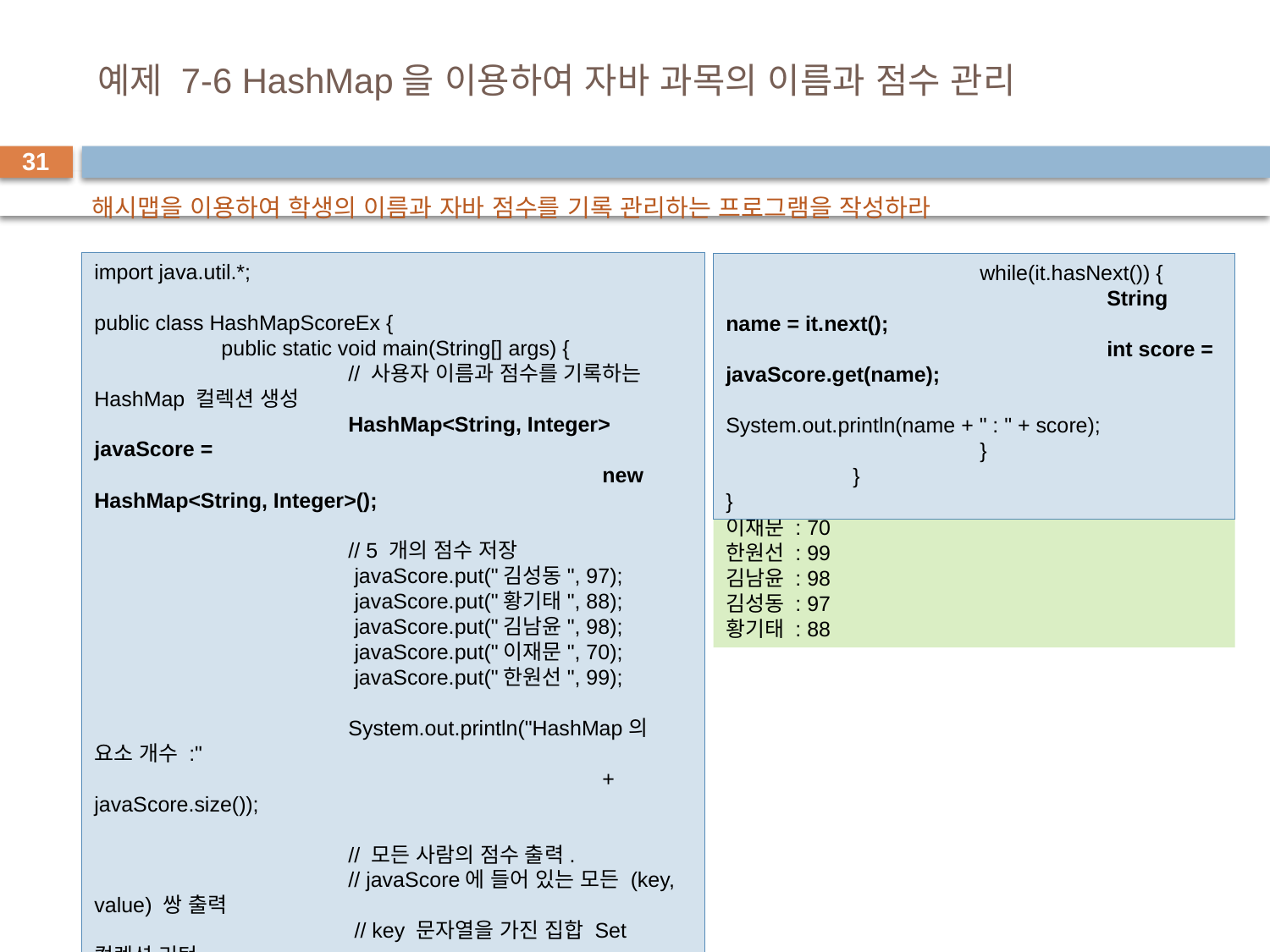

# 예제 7-6 HashMap을 이용하여 자바 과목의 이름과 점수 관리
31
해시맵을 이용하여 학생의 이름과 자바 점수를 기록 관리하는 프로그램을 작성하라
import java.util.*;

public class HashMapScoreEx {
	public static void main(String[] args) {
		// 사용자 이름과 점수를 기록하는 HashMap 컬렉션 생성
		HashMap<String, Integer> javaScore =
				new HashMap<String, Integer>();

		// 5 개의 점수 저장
		 javaScore.put("김성동", 97);
		 javaScore.put("황기태", 88);
		 javaScore.put("김남윤", 98);
		 javaScore.put("이재문", 70);
		 javaScore.put("한원선", 99);

		System.out.println("HashMap의 요소 개수 :"
				+ javaScore.size());

		// 모든 사람의 점수 출력.
		// javaScore에 들어 있는 모든 (key, value) 쌍 출력
		 // key 문자열을 가진 집합 Set 컬렉션 리턴
		Set<String> keys = javaScore.keySet();

		// key 문자열을 순서대로 접근할 수 있는 Iterator 리턴
		Iterator<String> it = keys.iterator();
		while(it.hasNext()) {
			String name = it.next();
			int score = javaScore.get(name);
			System.out.println(name + " : " + score);
		}
	}
}
HashMap의 요소 개수 :5
이재문 : 70
한원선 : 99
김남윤 : 98
김성동 : 97
황기태 : 88